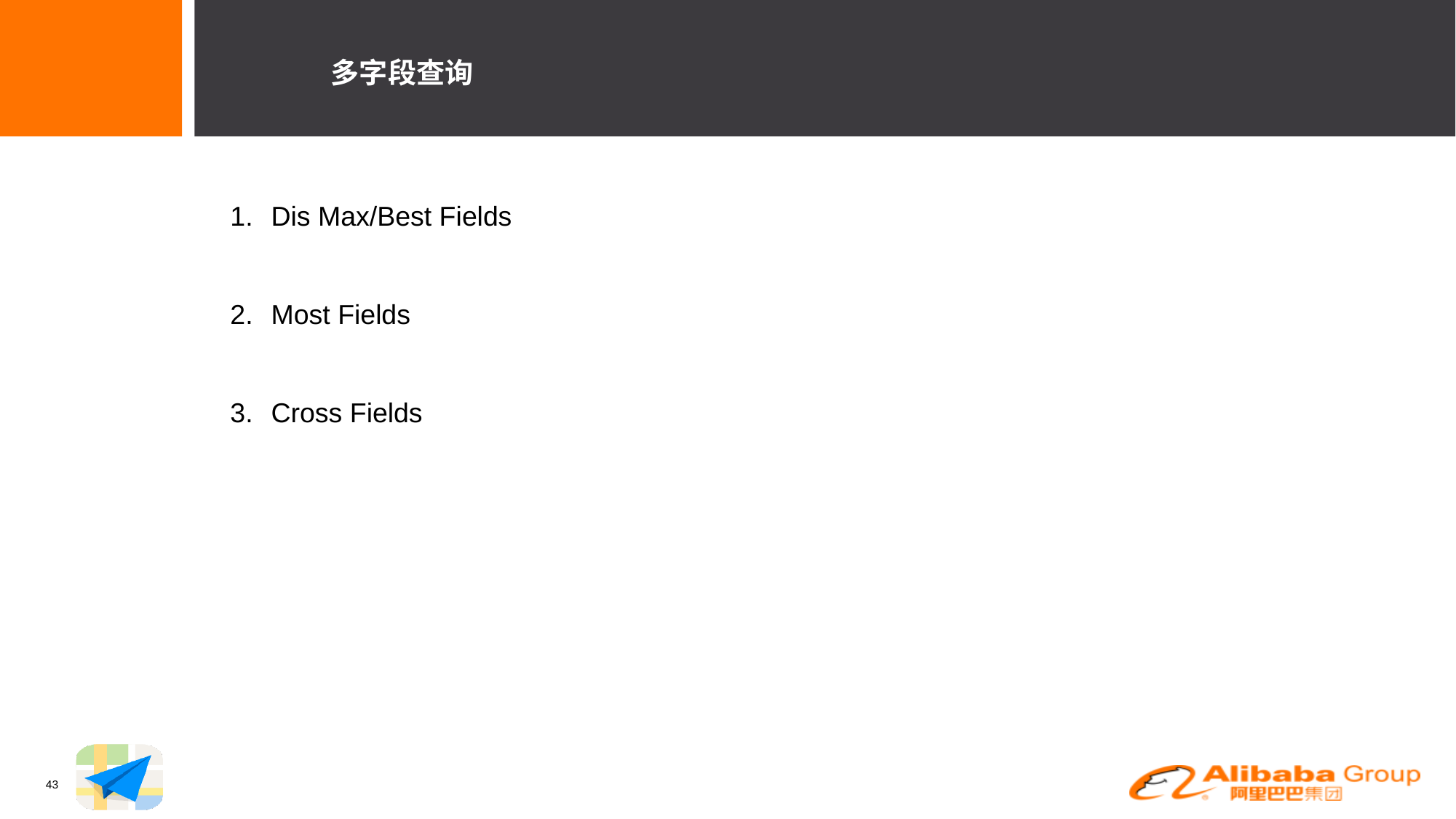

多字段查询
Dis Max/Best Fields
Most Fields
Cross Fields

43